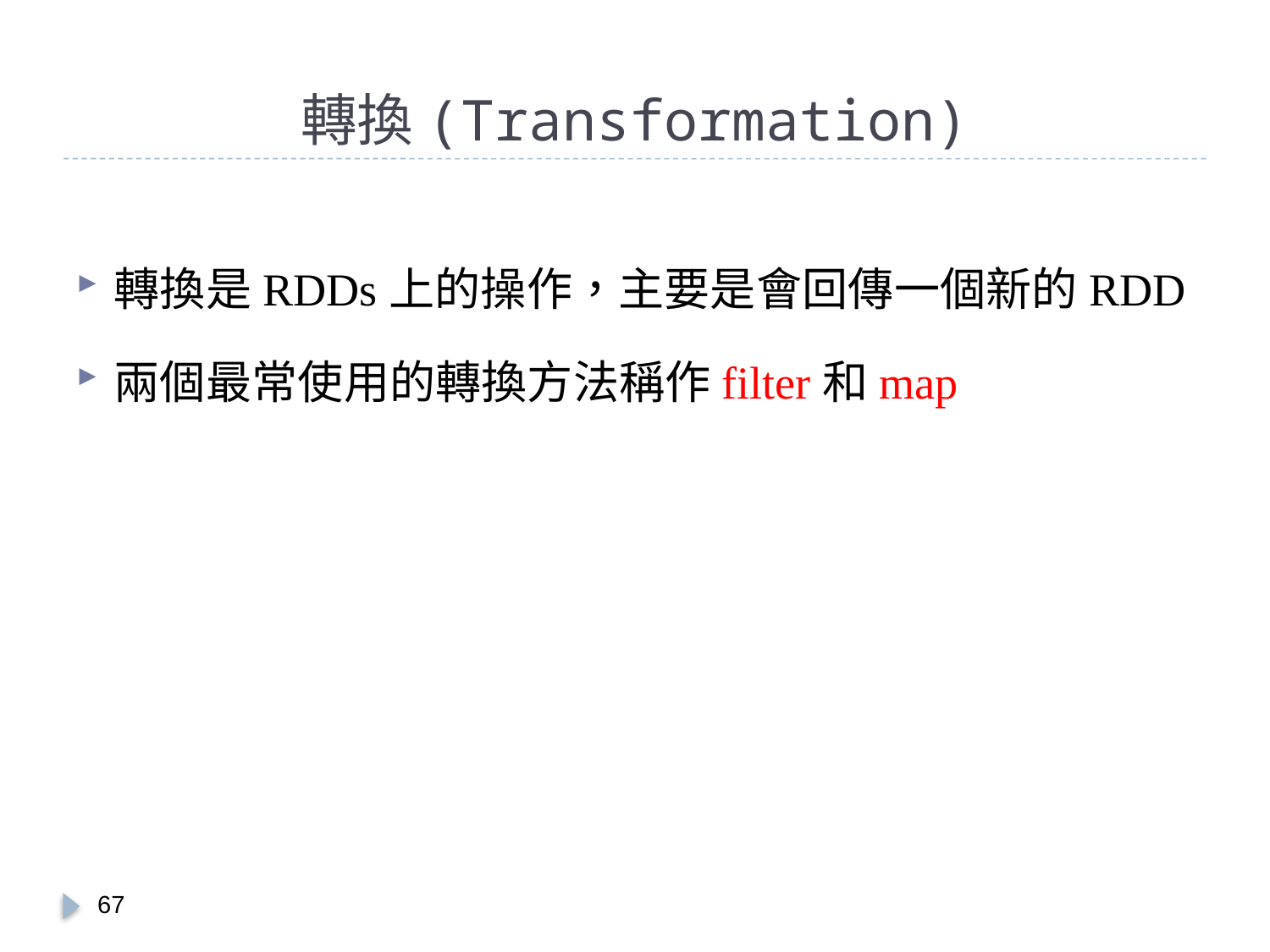

# 轉換(Transformation)
轉換是RDDs上的操作，主要是會回傳一個新的RDD
兩個最常使用的轉換方法稱作filter和map
67